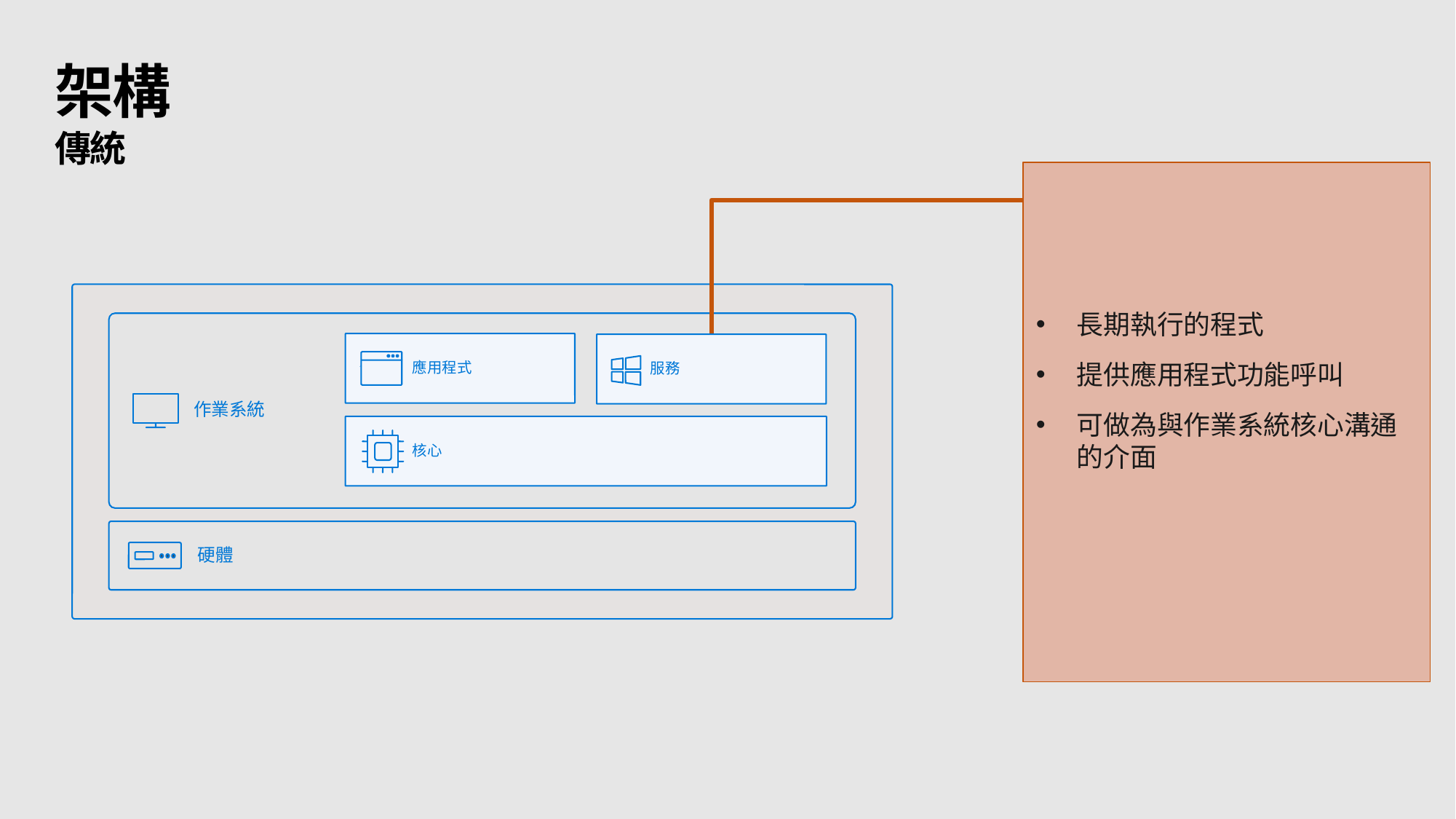

# 架構
傳統

長期執行的程式
提供應用程式功能呼叫
可做為與作業系統核心溝通的介面

   作業系統
   應用程式
服務

   核心

    硬體